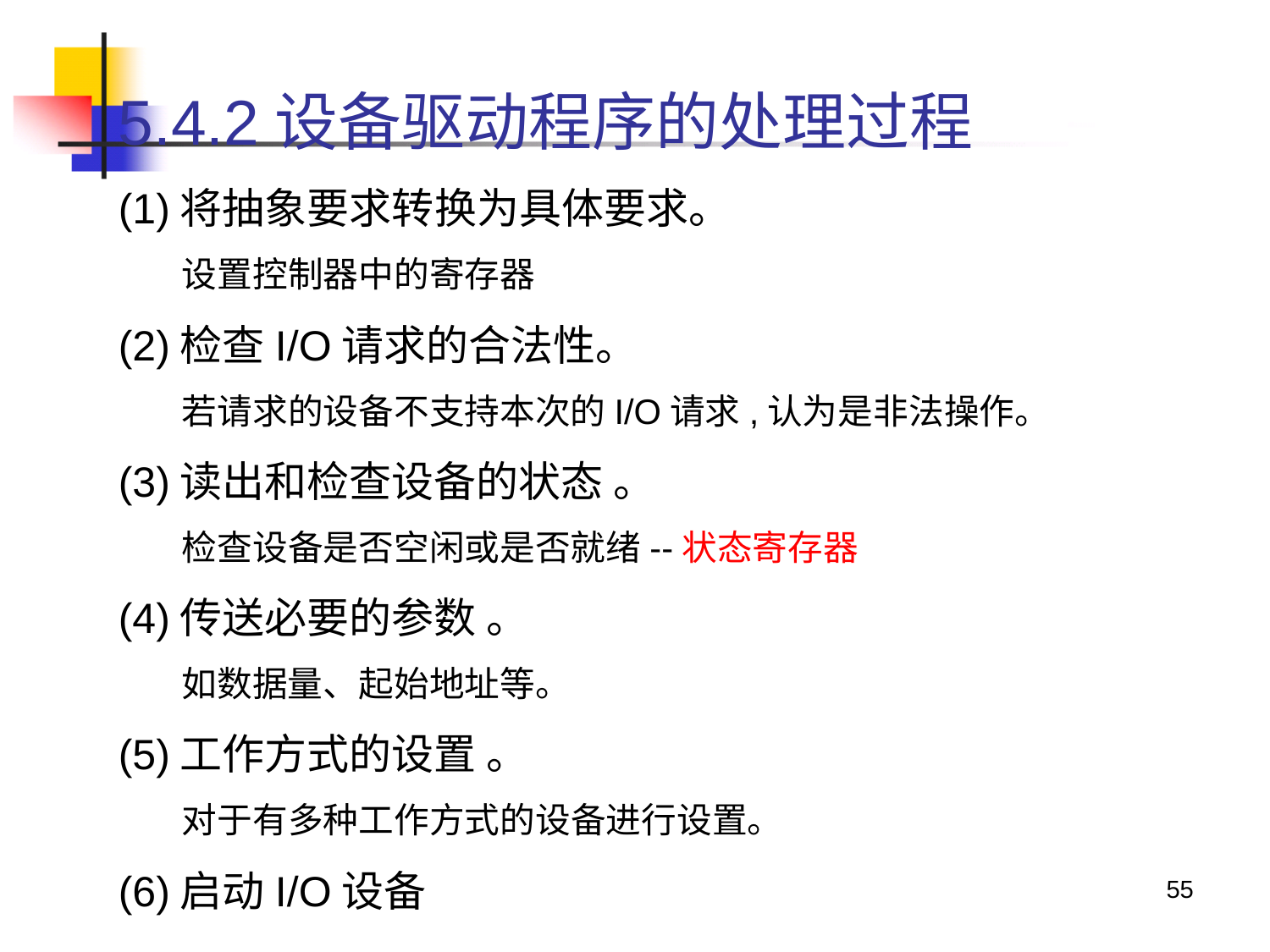

5.4.2设备驱动程序的处理过程
(1)将抽象要求转换为具体要求。
设置控制器中的寄存器
(2)检查I/O请求的合法性。
若请求的设备不支持本次的I/O请求,认为是非法操作。
(3)读出和检查设备的状态 。
检查设备是否空闲或是否就绪--状态寄存器
(4)传送必要的参数 。
如数据量、起始地址等。
(5)工作方式的设置 。
对于有多种工作方式的设备进行设置。
(6)启动I/O设备
55